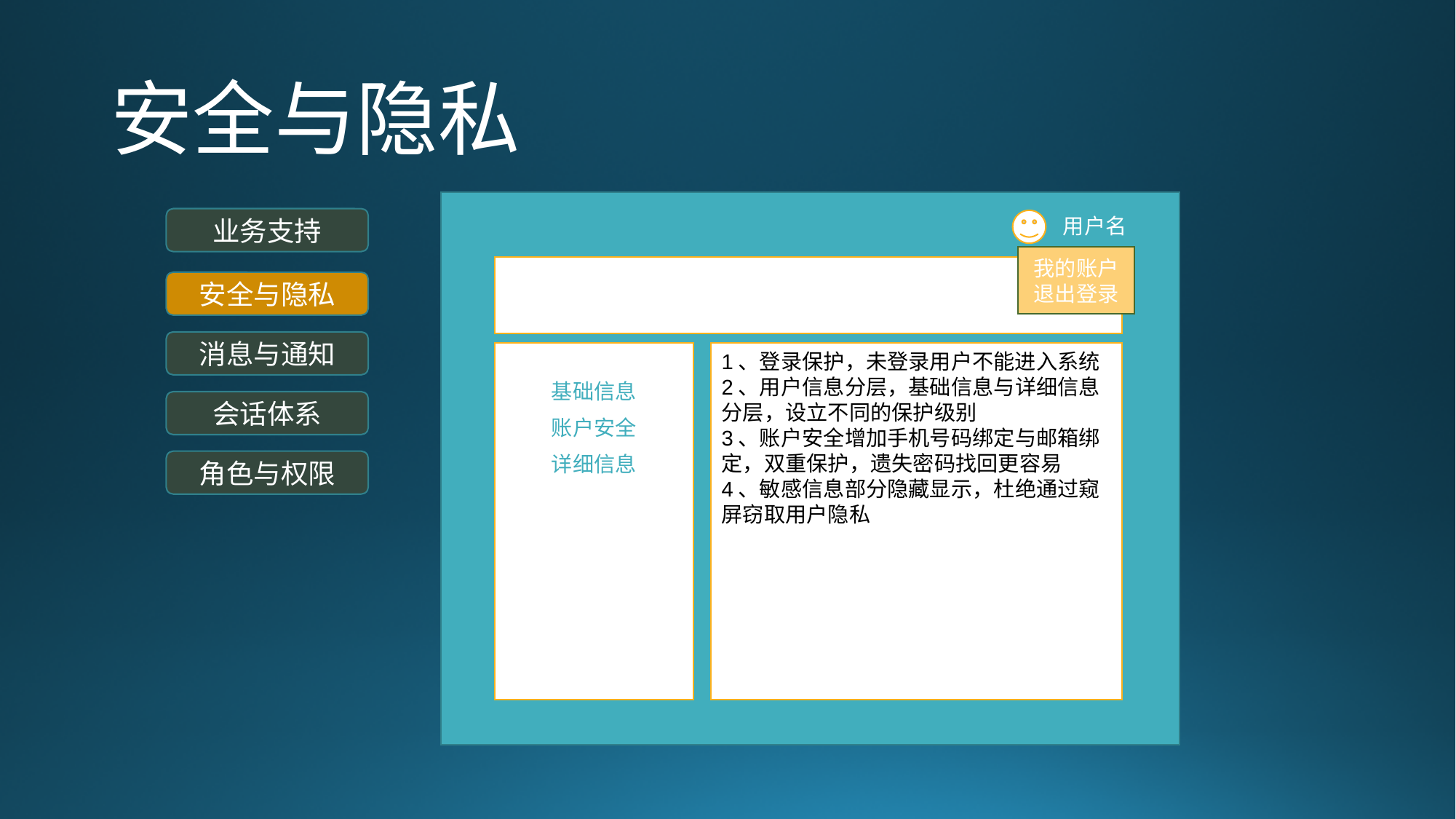

# 安全与隐私

用户名
业务支持

我的账户
退出登录

安全与隐私
消息与通知

1、登录保护，未登录用户不能进入系统
2、用户信息分层，基础信息与详细信息分层，设立不同的保护级别
3、账户安全增加手机号码绑定与邮箱绑定，双重保护，遗失密码找回更容易
4、敏感信息部分隐藏显示，杜绝通过窥屏窃取用户隐私
基础信息
会话体系
账户安全
详细信息
角色与权限